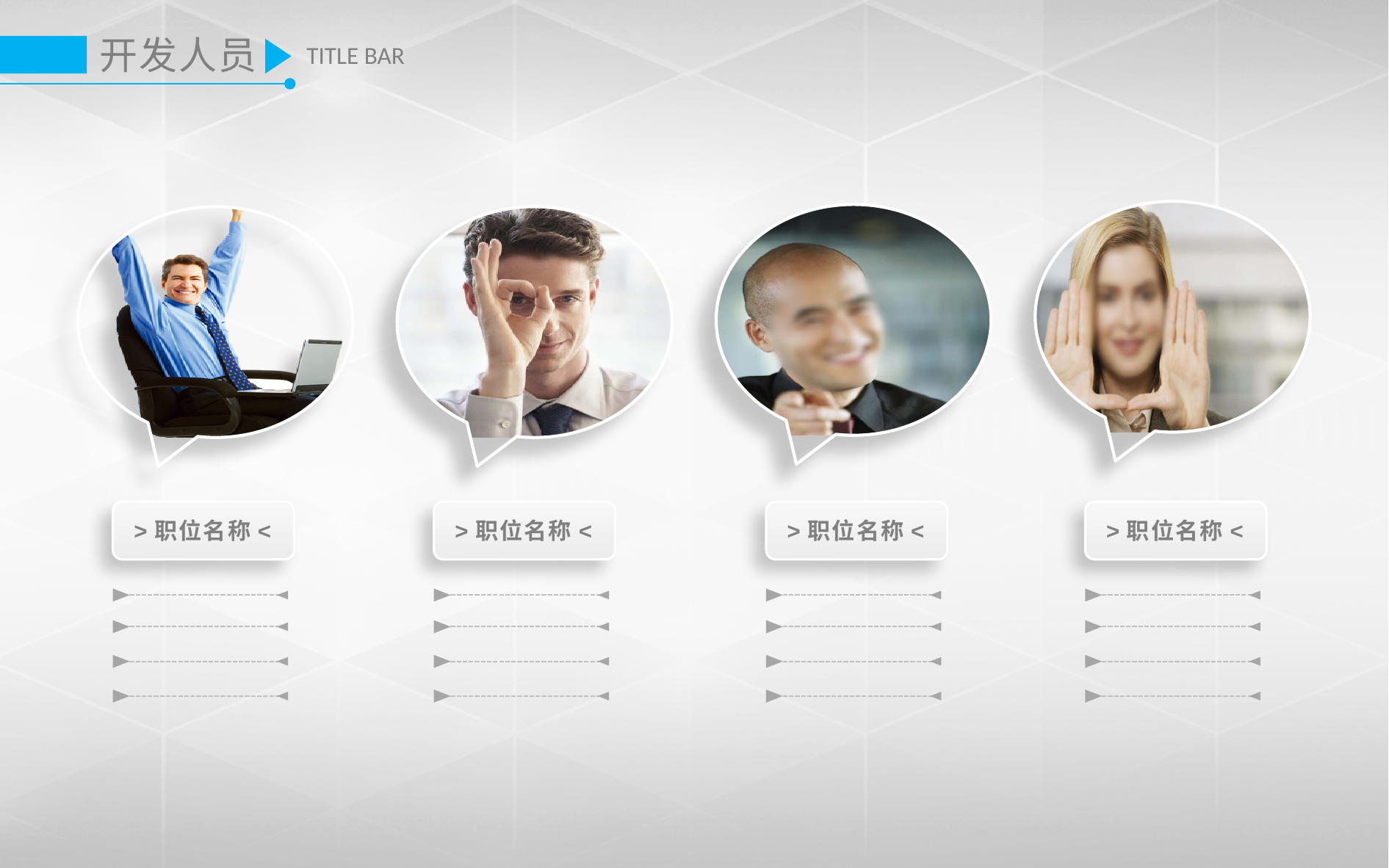

开发人员
TITLE BAR

>职位名称<

>职位名称<

>职位名称<

>职位名称<